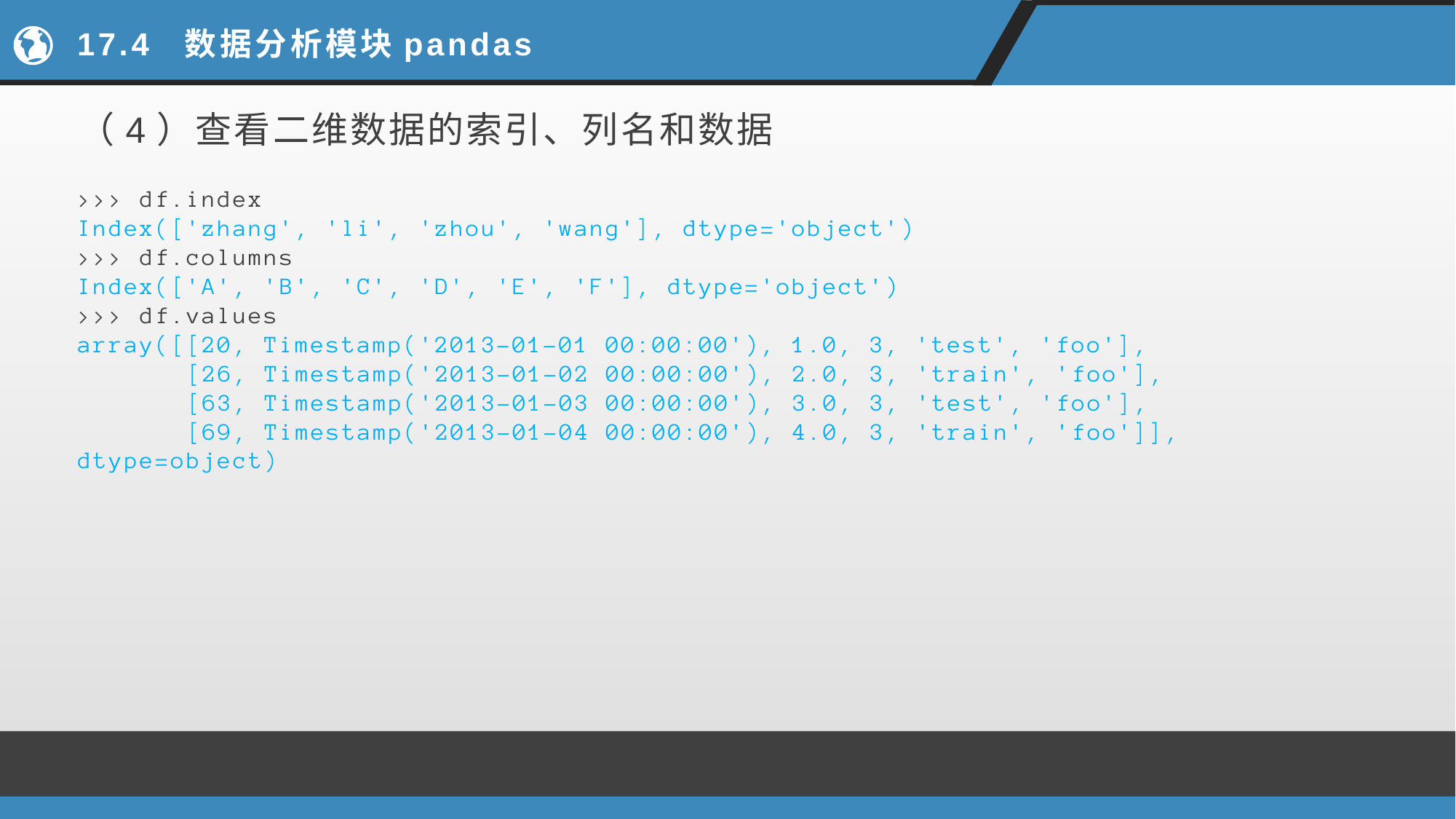

# 17.4  数据分析模块pandas

（4）查看二维数据的索引、列名和数据

>>> df.index
Index(['zhang', 'li', 'zhou', 'wang'], dtype='object')
>>> df.columns
Index(['A', 'B', 'C', 'D', 'E', 'F'], dtype='object')
>>> df.values
array([[20, Timestamp('2013-01-01 00:00:00'), 1.0, 3, 'test', 'foo'],
       [26, Timestamp('2013-01-02 00:00:00'), 2.0, 3, 'train', 'foo'],
       [63, Timestamp('2013-01-03 00:00:00'), 3.0, 3, 'test', 'foo'],
       [69, Timestamp('2013-01-04 00:00:00'), 4.0, 3, 'train', 'foo']], dtype=object)